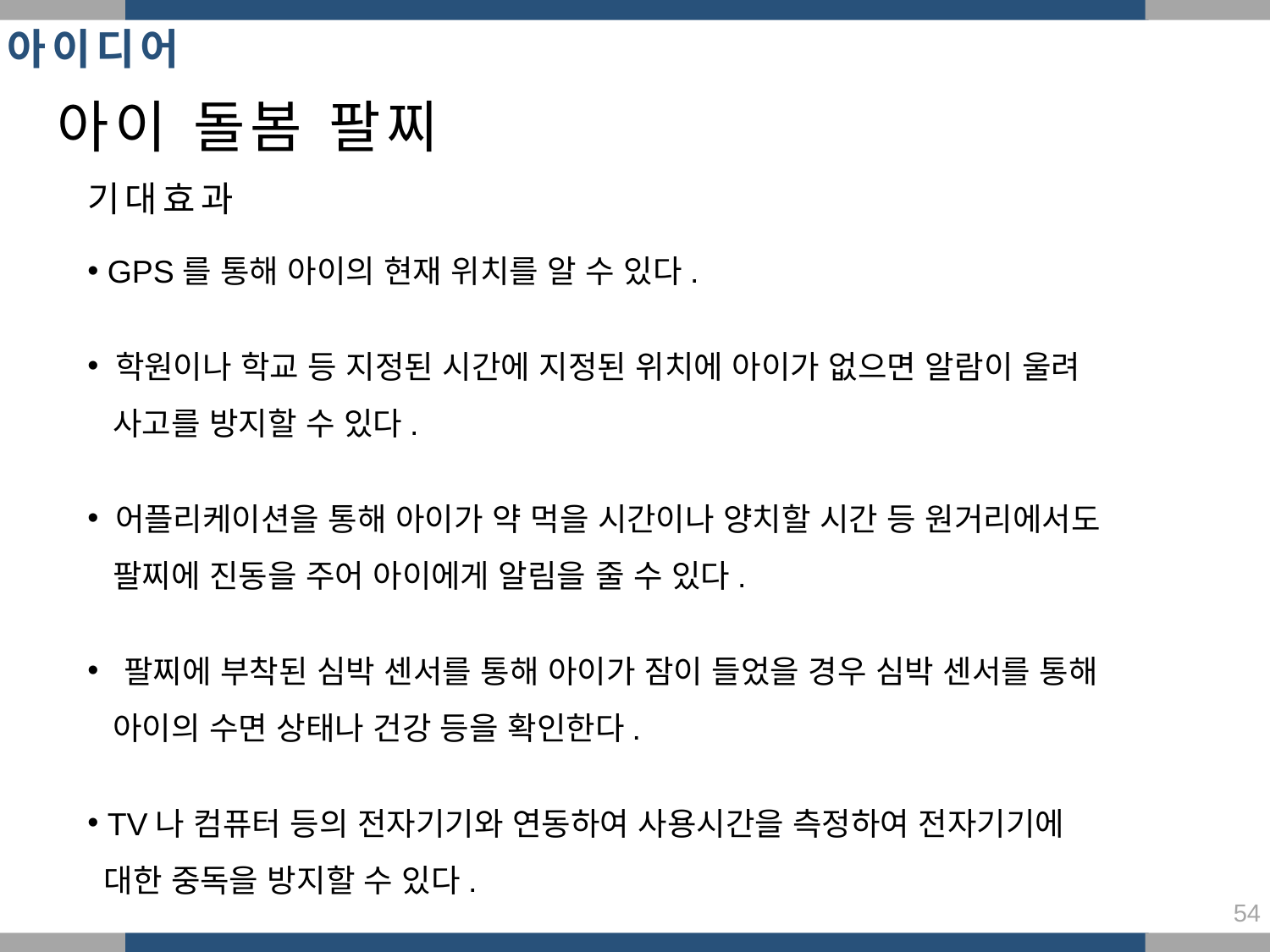

아이디어
아이 돌봄 팔찌
기대효과
 GPS를 통해 아이의 현재 위치를 알 수 있다.

 학원이나 학교 등 지정된 시간에 지정된 위치에 아이가 없으면 알람이 울려
  사고를 방지할 수 있다.

 어플리케이션을 통해 아이가 약 먹을 시간이나 양치할 시간 등 원거리에서도
  팔찌에 진동을 주어 아이에게 알림을 줄 수 있다.

  팔찌에 부착된 심박 센서를 통해 아이가 잠이 들었을 경우 심박 센서를 통해
  아이의 수면 상태나 건강 등을 확인한다.

 TV나 컴퓨터 등의 전자기기와 연동하여 사용시간을 측정하여 전자기기에
 대한 중독을 방지할 수 있다.
54